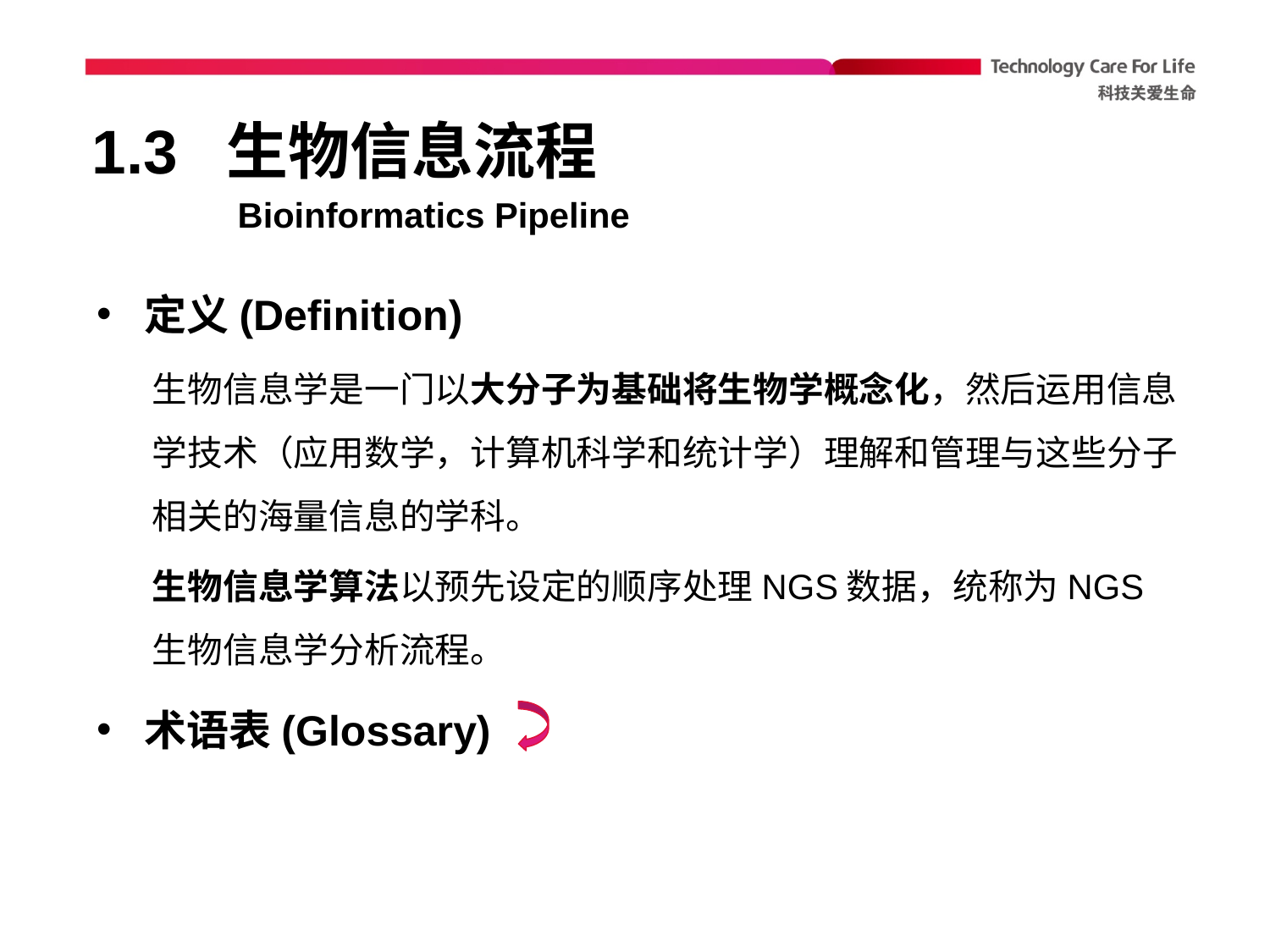

# 1.3  生物信息流程
Bioinformatics Pipeline
定义(Definition)
生物信息学是一门以大分子为基础将生物学概念化，然后运用信息学技术（应用数学，计算机科学和统计学）理解和管理与这些分子相关的海量信息的学科。
生物信息学算法以预先设定的顺序处理NGS数据，统称为NGS生物信息学分析流程。
术语表(Glossary)